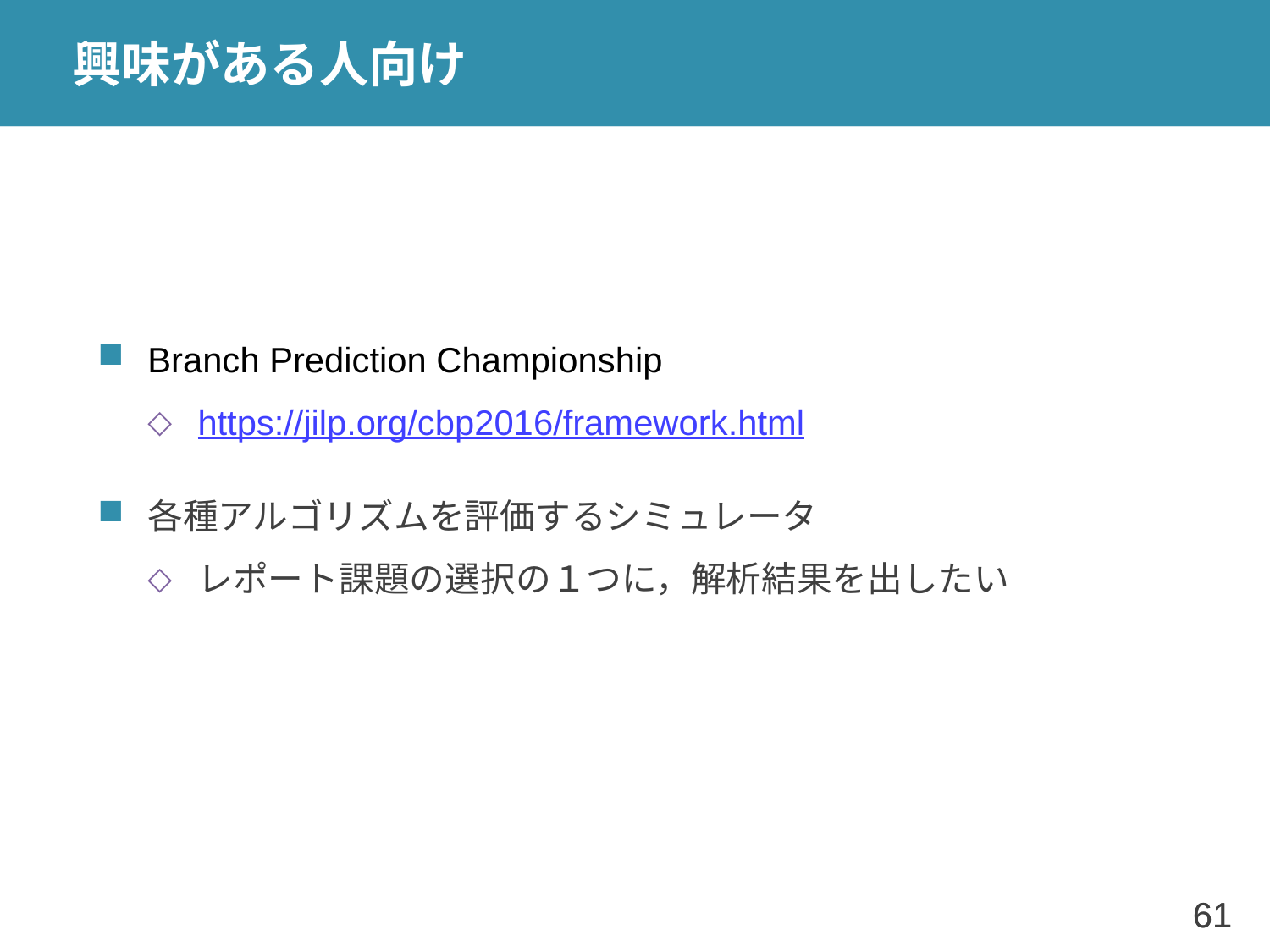

# 興味がある人向け
Branch Prediction Championship
https://jilp.org/cbp2016/framework.html
各種アルゴリズムを評価するシミュレータ
レポート課題の選択の１つに，解析結果を出したい